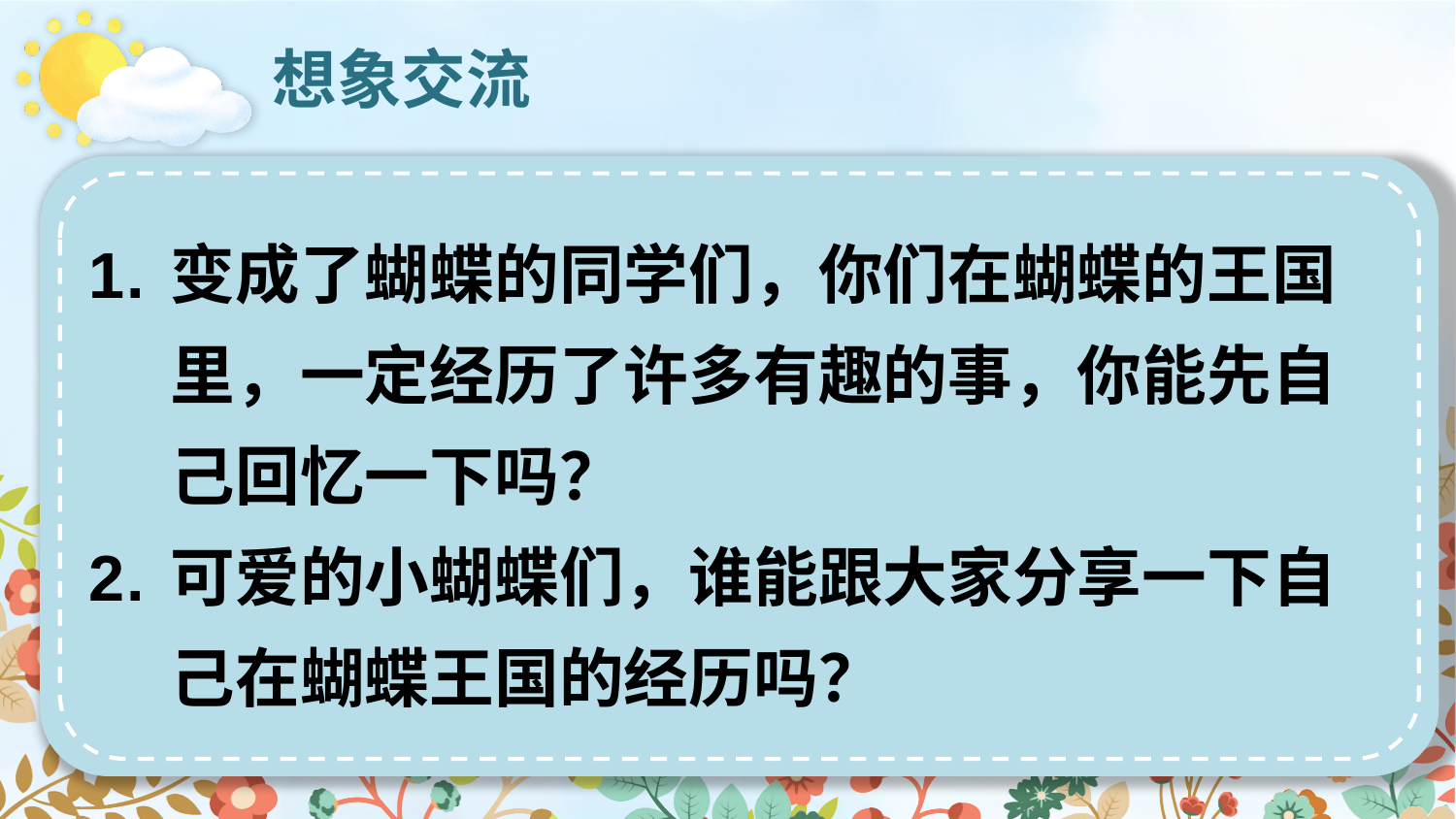

想象交流
变成了蝴蝶的同学们，你们在蝴蝶的王国里，一定经历了许多有趣的事，你能先自己回忆一下吗？
可爱的小蝴蝶们，谁能跟大家分享一下自己在蝴蝶王国的经历吗？